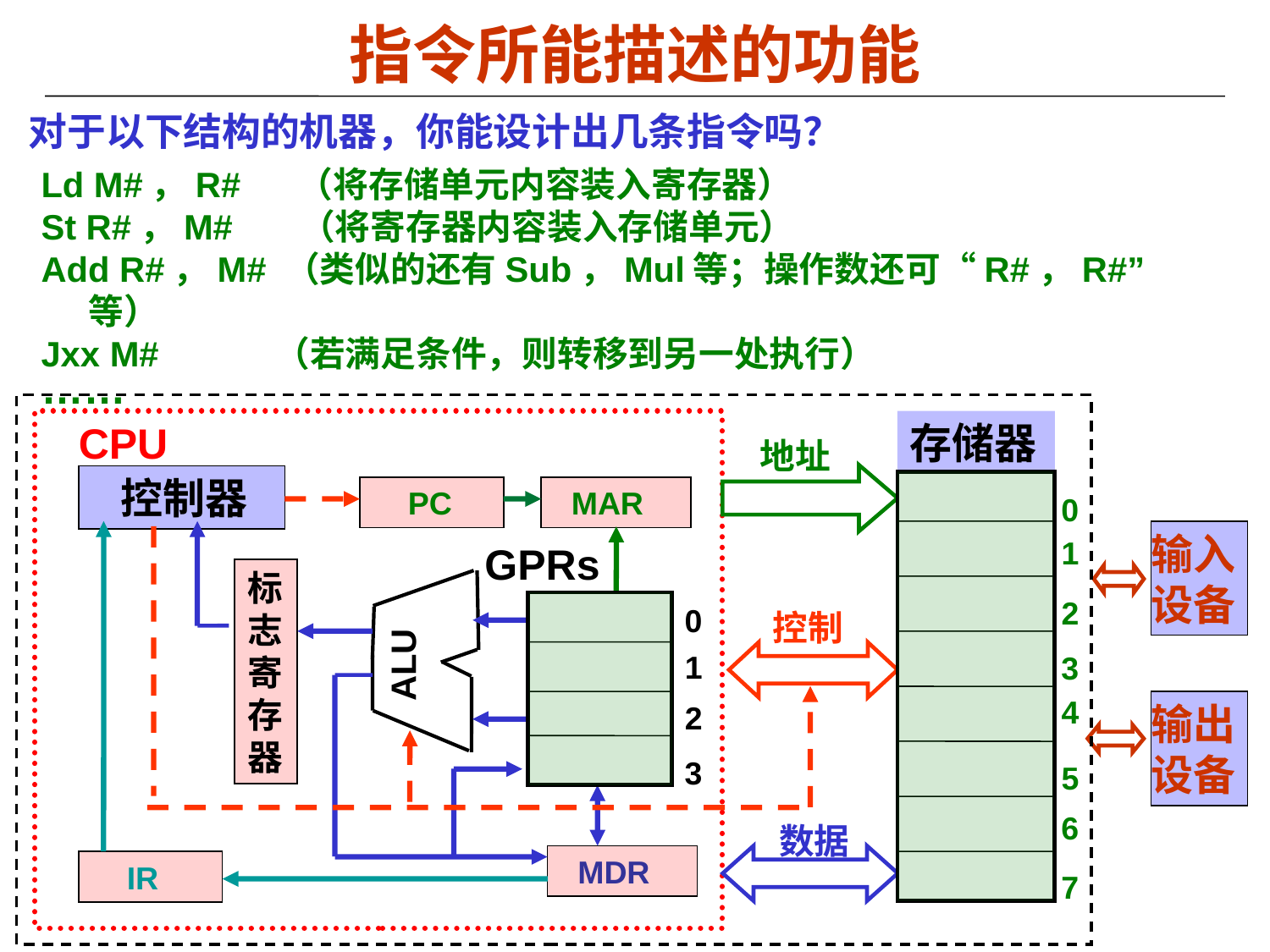

# 指令所能描述的功能
对于以下结构的机器，你能设计出几条指令吗？
Ld M#，R#     （将存储单元内容装入寄存器）
St R#，M#      （将寄存器内容装入存储单元）
Add R#，M# （类似的还有Sub，Mul等；操作数还可“R#，R#”等）
Jxx M#           （若满足条件，则转移到另一处执行）
……

CPU

存储器

0
1
2
3
4
5
6
7

地址

控制

数据

  控制器
    PC
  MAR

输入
设备

GPRs

0
1
2
3

标
志
寄
存
器

ALU

输出
设备

  MDR
    IR